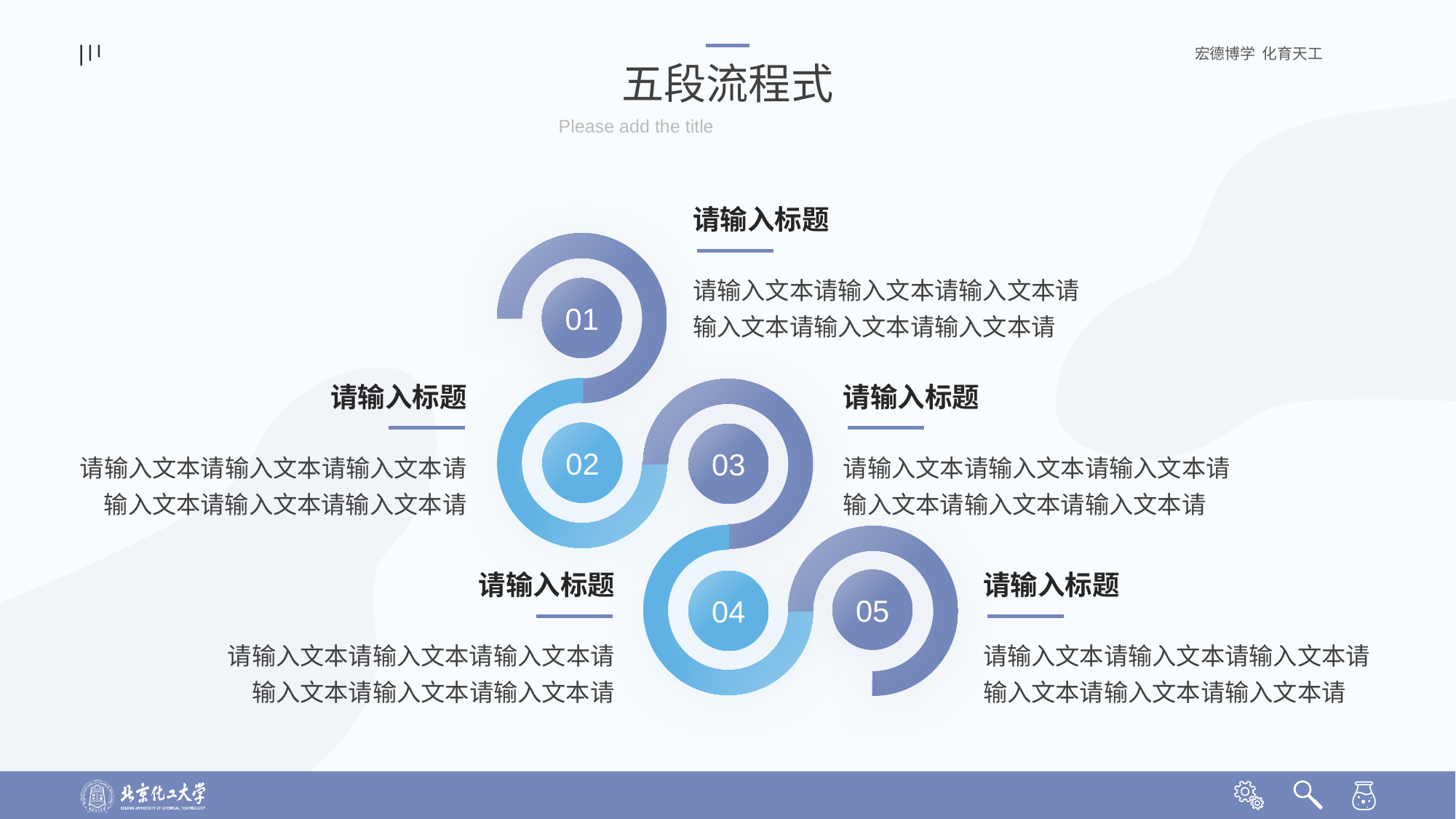

五段流程式
Please add the title
请输入标题

请输入文本请输入文本请输入文本请输入文本请输入文本请输入文本请
01
请输入标题
请输入标题

02
03
请输入文本请输入文本请输入文本请输入文本请输入文本请输入文本请
请输入文本请输入文本请输入文本请输入文本请输入文本请输入文本请

请输入标题
请输入标题
05
04
请输入文本请输入文本请输入文本请输入文本请输入文本请输入文本请
请输入文本请输入文本请输入文本请输入文本请输入文本请输入文本请